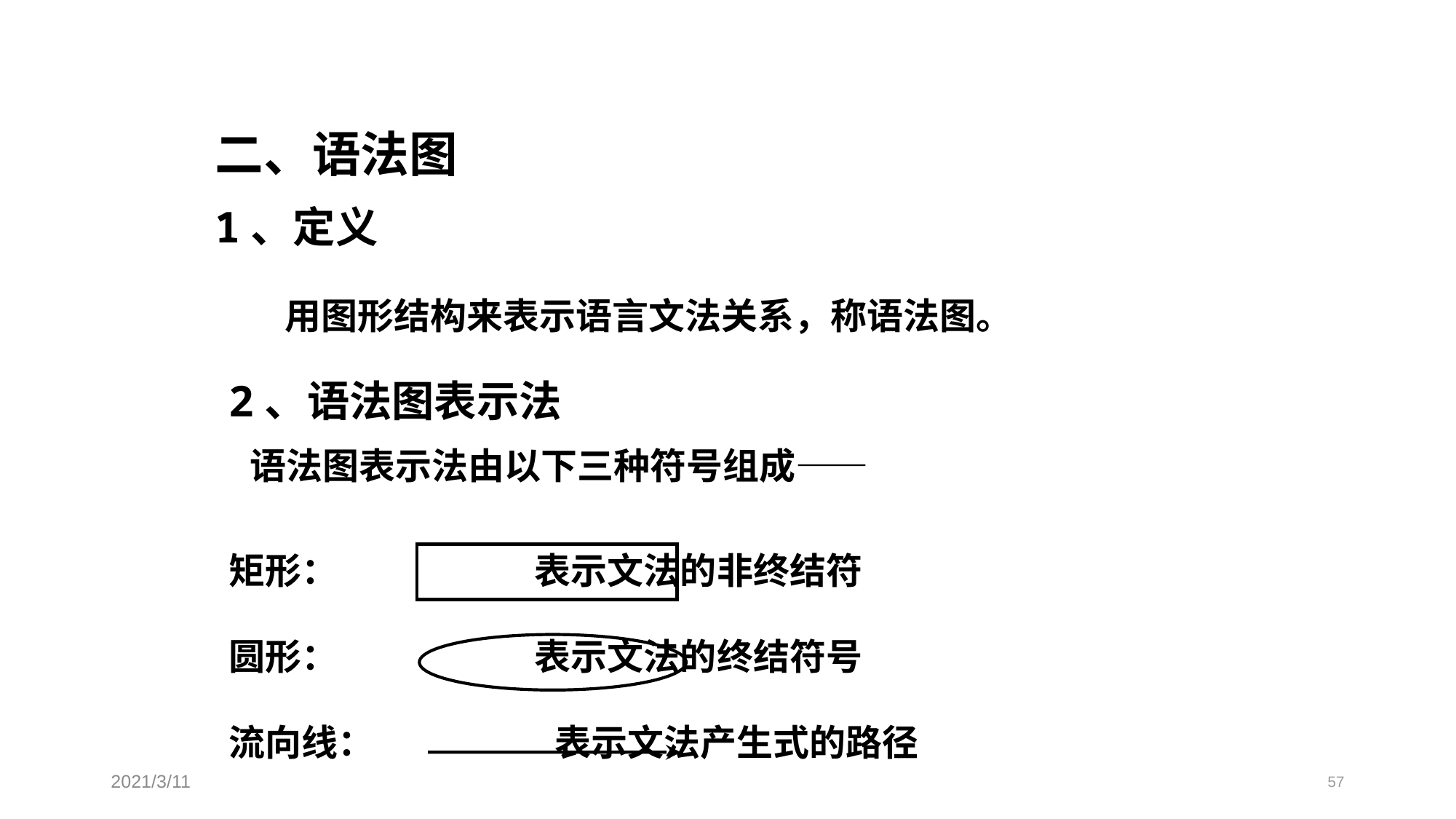

二、语法图
1、定义
用图形结构来表示语言文法关系，称语法图。

2、语法图表示法
 语法图表示法由以下三种符号组成——

矩形：                        表示文法的非终结符
圆形：                        表示文法的终结符号
流向线：                      表示文法产生式的路径

2021/3/11
57